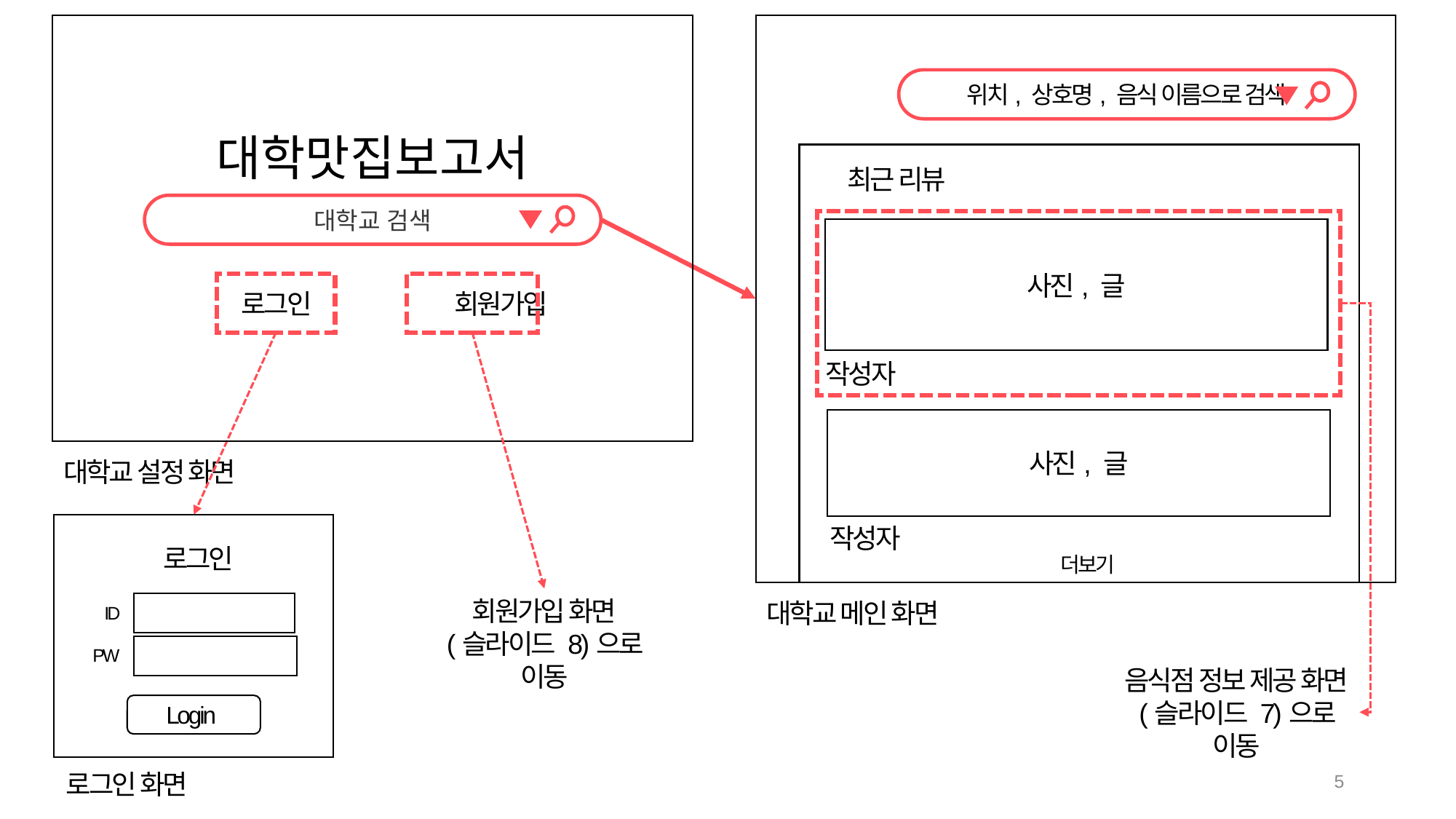

위치, 상호명, 음식 이름으로 검색

대학맛집보고서
대학교 검색

최근 리뷰

사진, 글

로그인                           회원가입
작성자
사진, 글
대학교 설정 화면

작성자
로그인
더보기
회원가입 화면
(슬라이드 8)으로 이동
대학교 메인 화면

     ID

PW
음식점 정보 제공 화면
(슬라이드 7)으로 이동
Login

5
로그인 화면